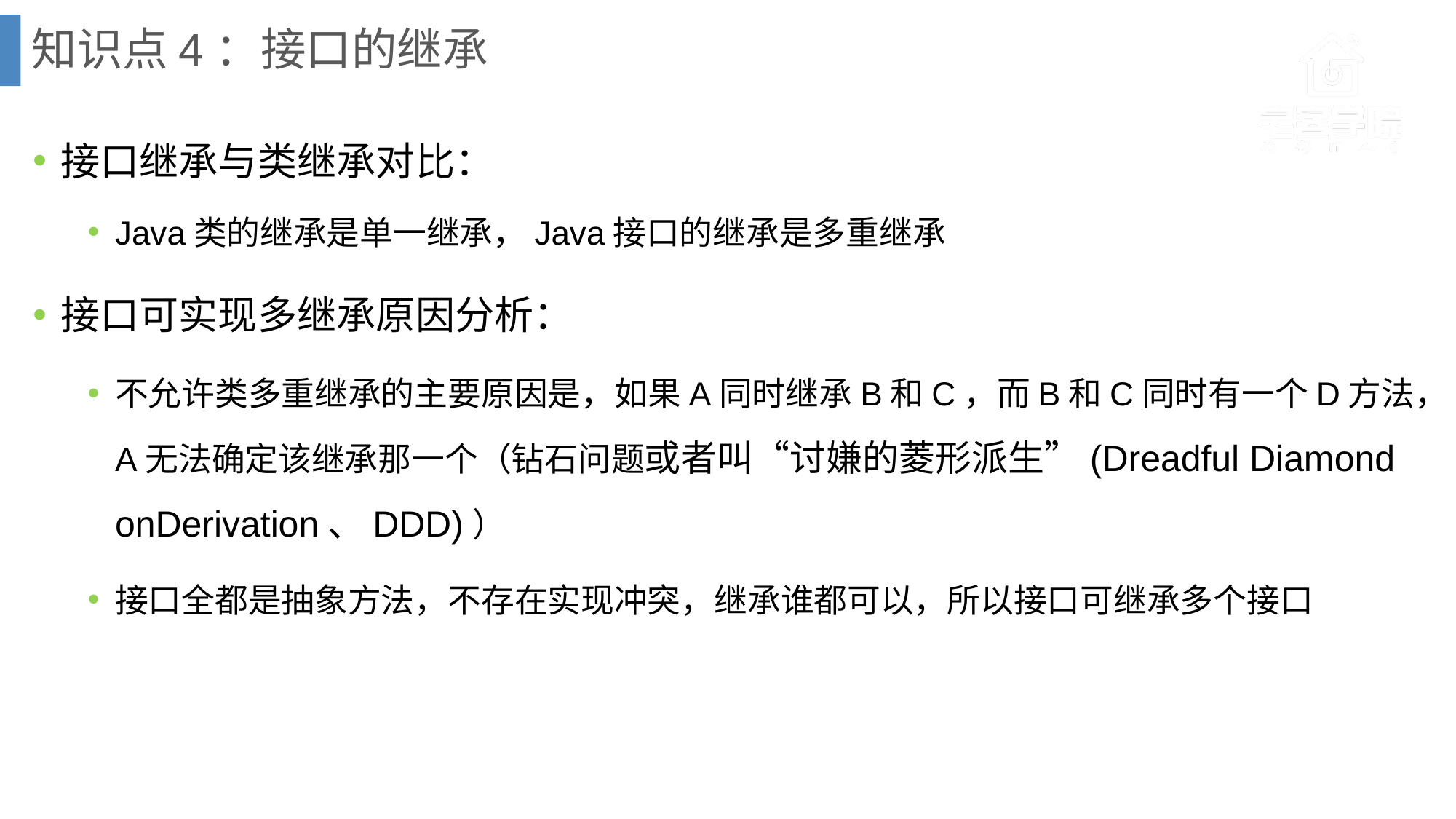

# 知识点4：接口的继承
接口继承与类继承对比：
Java类的继承是单一继承，Java接口的继承是多重继承
接口可实现多继承原因分析：
不允许类多重继承的主要原因是，如果A同时继承B和C，而B和C同时有一个D方法，A无法确定该继承那一个（钻石问题或者叫“讨嫌的菱形派生”(Dreadful Diamond onDerivation、DDD)）
接口全都是抽象方法，不存在实现冲突，继承谁都可以，所以接口可继承多个接口